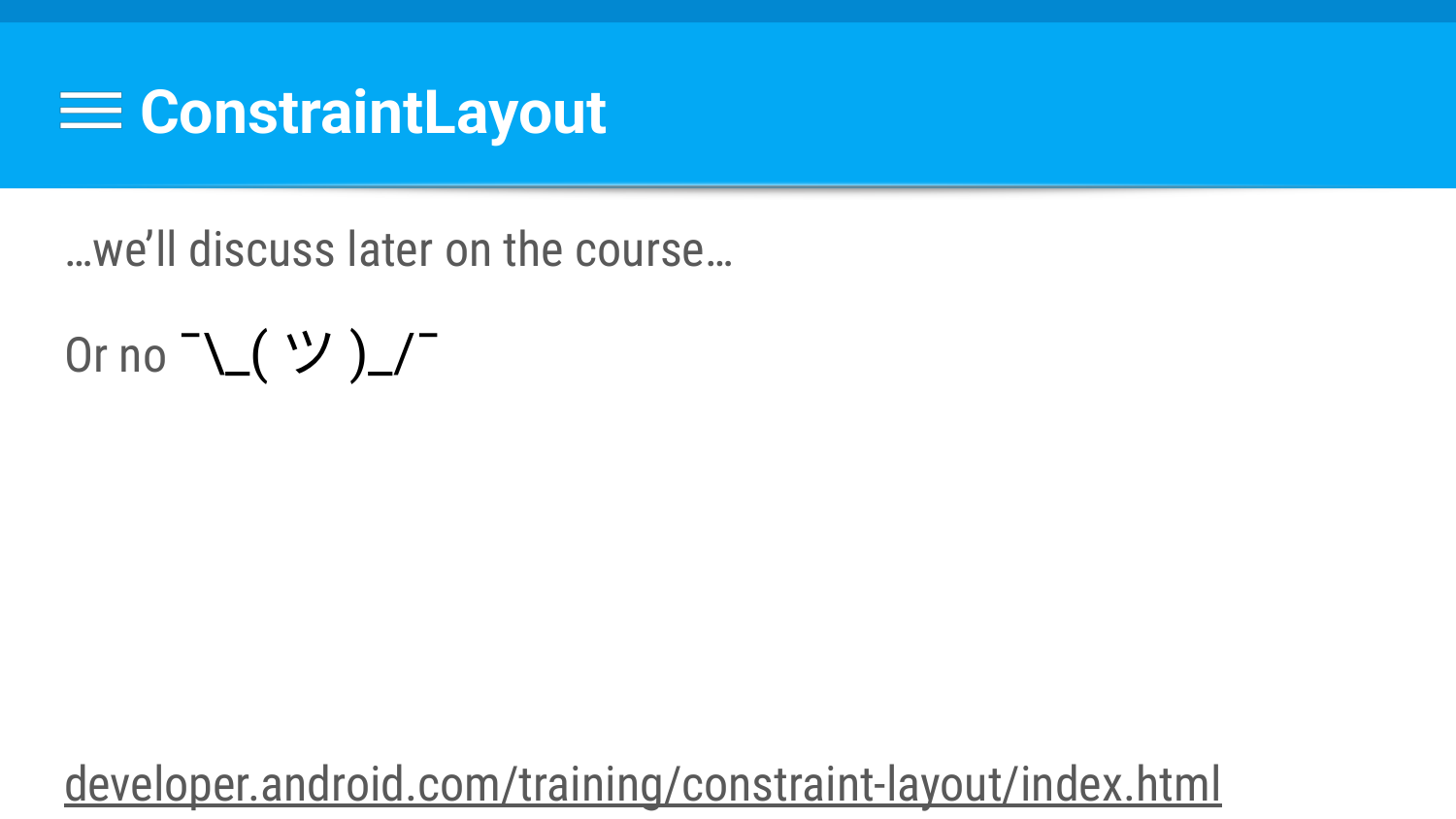

# ConstraintLayout
…we’ll discuss later on the course…
Or no ¯\_(ツ)_/¯

developer.android.com/training/constraint-layout/index.html